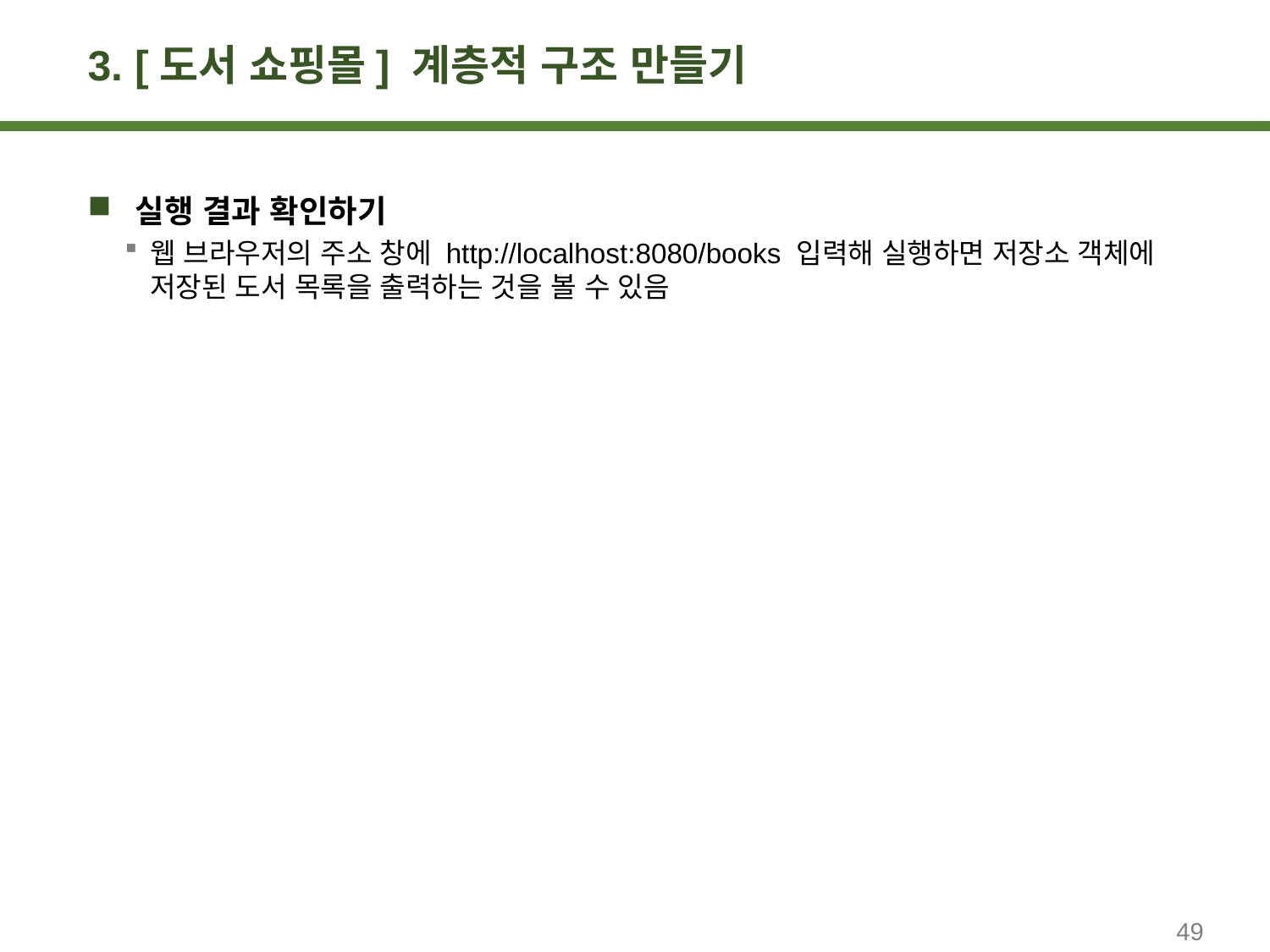

# 3. [도서 쇼핑몰] 계층적 구조 만들기
실행 결과 확인하기
웹 브라우저의 주소 창에 http://localhost:8080/books 입력해 실행하면 저장소 객체에 저장된 도서 목록을 출력하는 것을 볼 수 있음